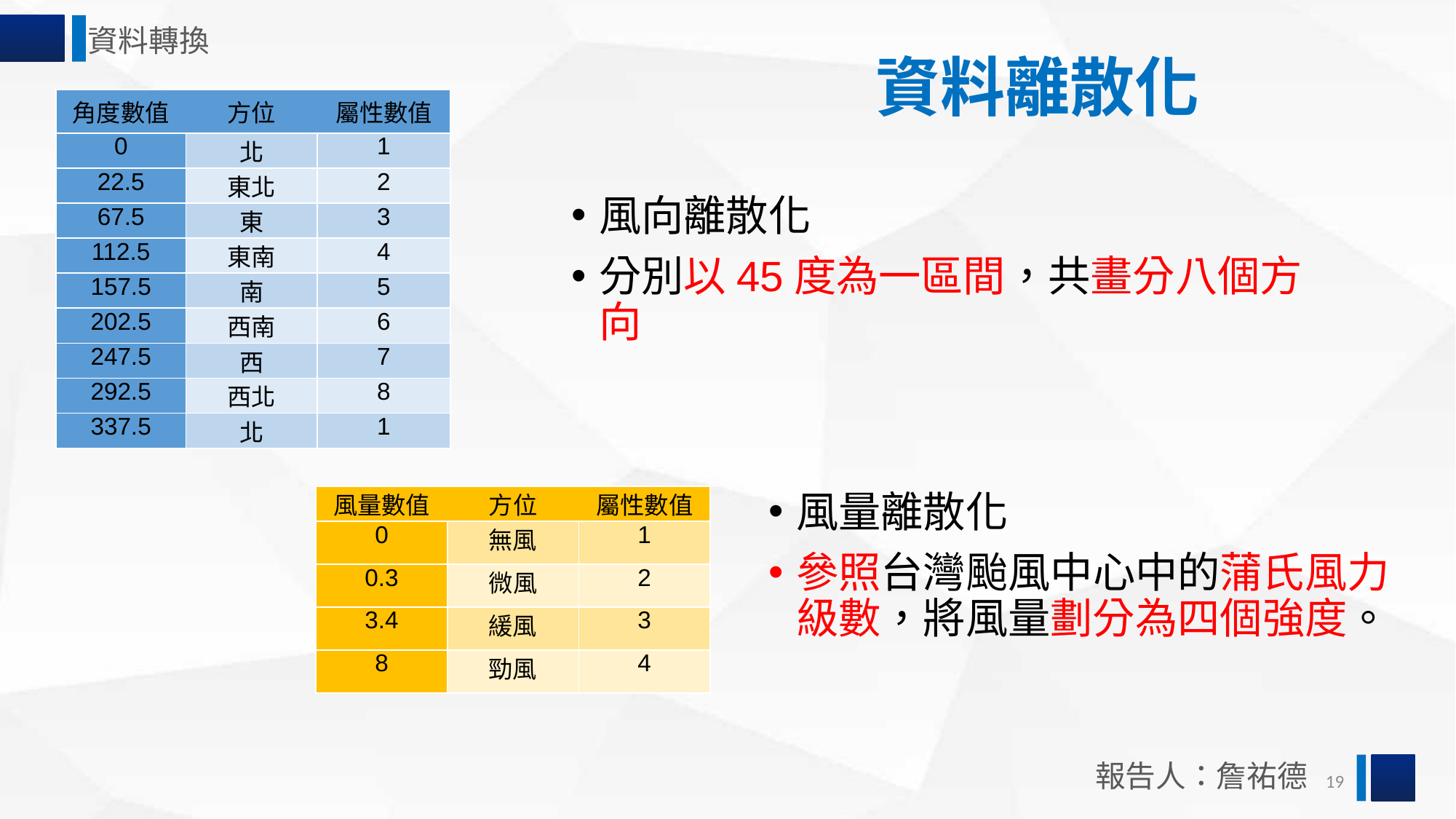

資料轉換

資料離散化
| 角度數值 | 方位 | 屬性數值 |
| --- | --- | --- |
| 0 | 北 | 1 |
| 22.5 | 東北 | 2 |
| 67.5 | 東 | 3 |
| 112.5 | 東南 | 4 |
| 157.5 | 南 | 5 |
| 202.5 | 西南 | 6 |
| 247.5 | 西 | 7 |
| 292.5 | 西北 | 8 |
| 337.5 | 北 | 1 |
風向離散化
分別以45度為一區間，共畫分八個方向
風量離散化
參照台灣颱風中心中的蒲氏風力級數，將風量劃分為四個強度。
| 風量數值 | 方位 | 屬性數值 |
| --- | --- | --- |
| 0 | 無風 | 1 |
| 0.3 | 微風 | 2 |
| 3.4 | 緩風 | 3 |
| 8 | 勁風 | 4 |
報告人：詹祐德

19